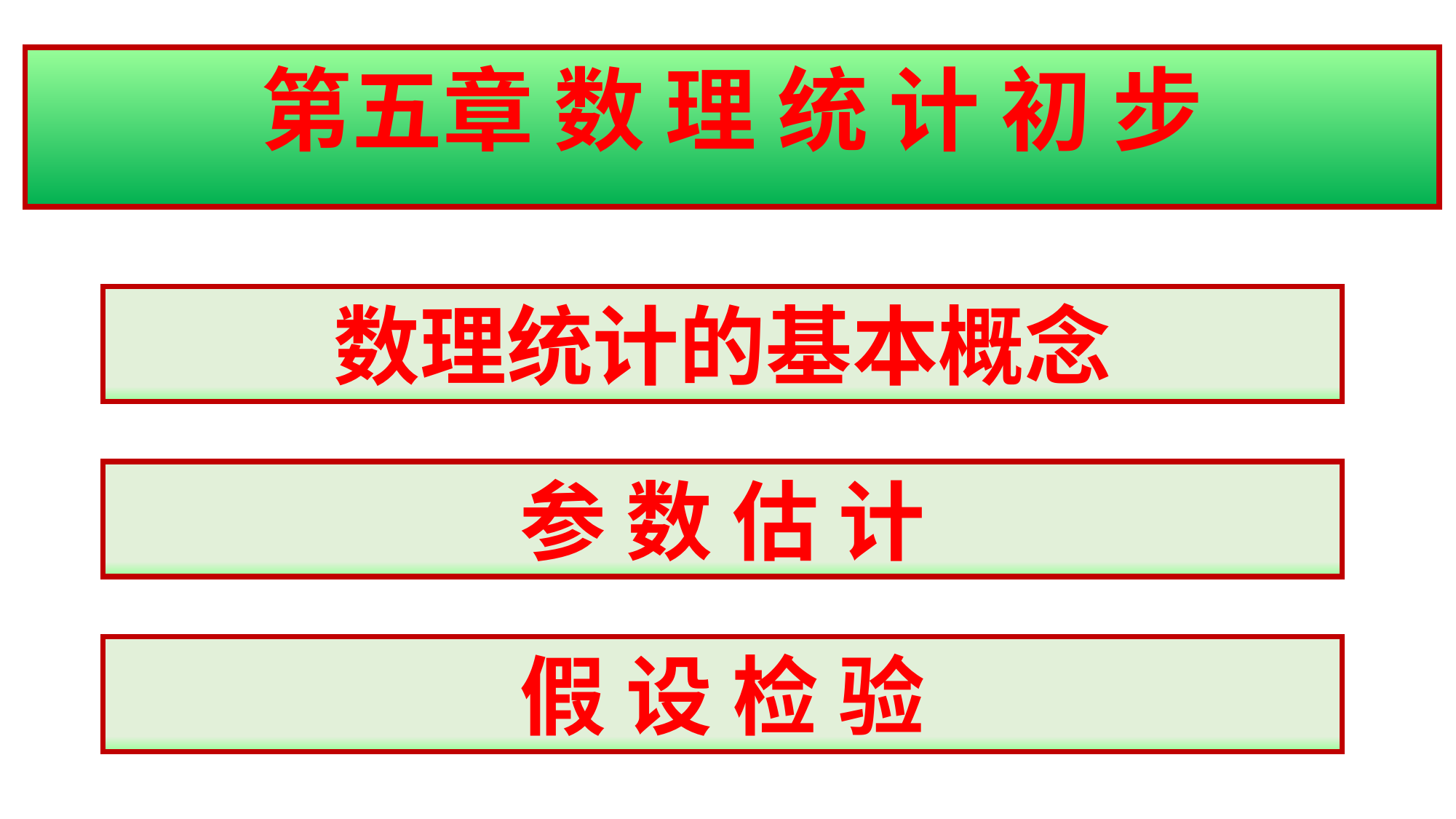

第五章 数 理 统 计 初 步
数理统计的基本概念
参 数 估 计
假 设 检 验